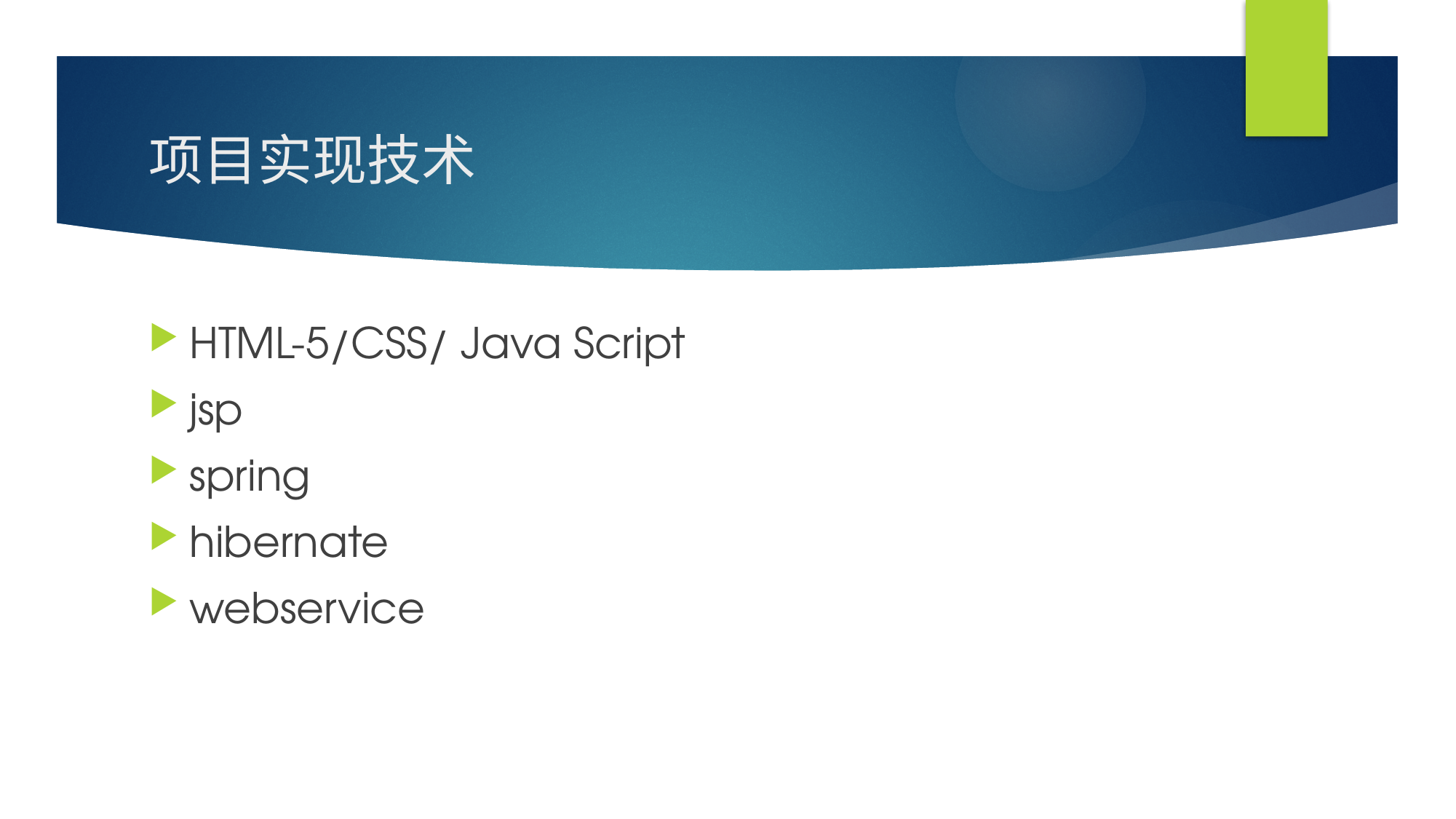

# 项目实现技术
HTML-5/CSS/ Java Script
jsp
spring
hibernate
webservice